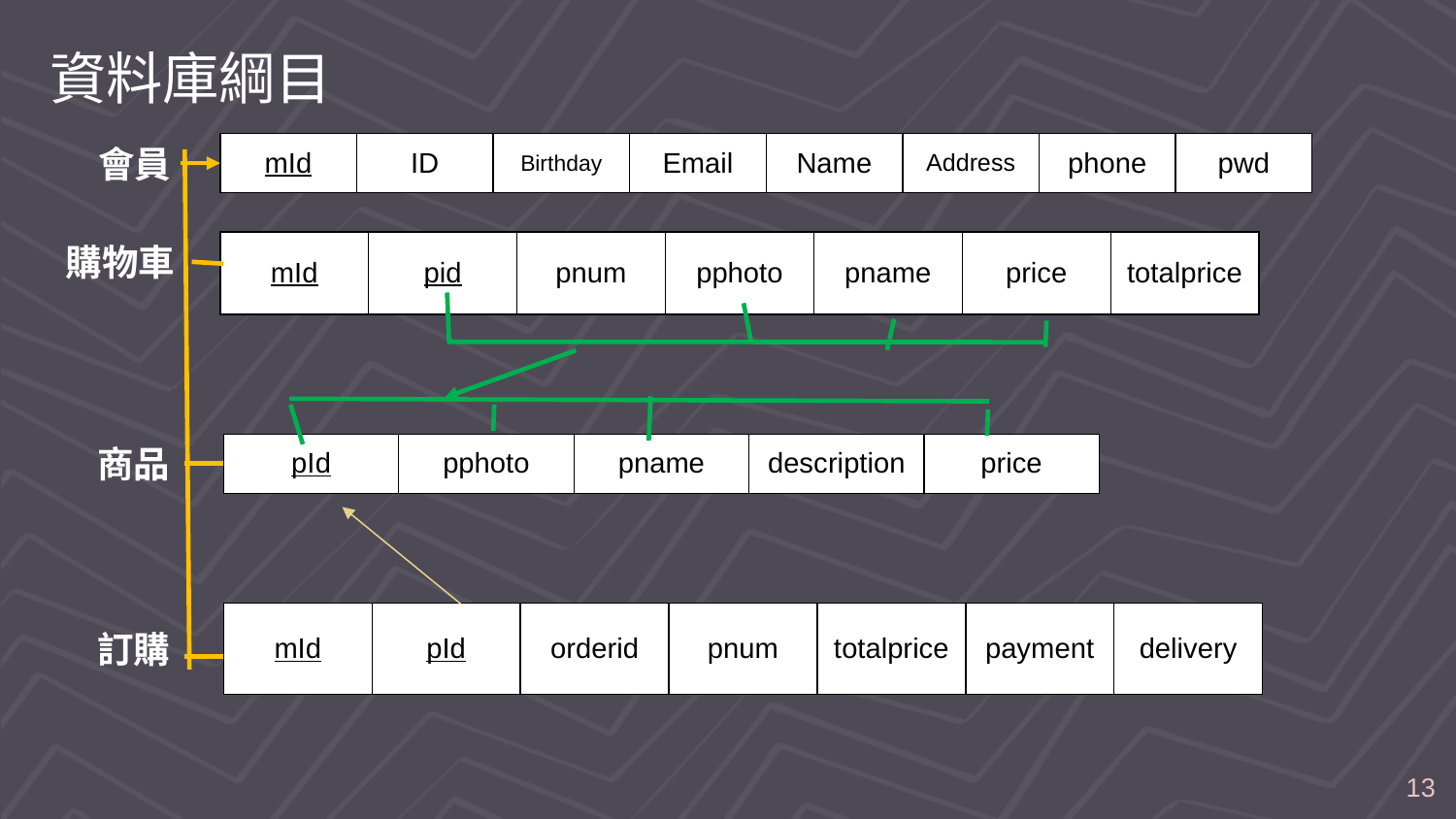

資料庫綱目
| mId | ID | Birthday | Email | Name | Address | phone | pwd |
| --- | --- | --- | --- | --- | --- | --- | --- |
會員
| mId | pid | pnum | pphoto | pname | price | totalprice |
| --- | --- | --- | --- | --- | --- | --- |
購物車
| pId | pphoto | pname | description | price |
| --- | --- | --- | --- | --- |
商品
| mId | pId | orderid | pnum | totalprice | payment | delivery |
| --- | --- | --- | --- | --- | --- | --- |
訂購
13